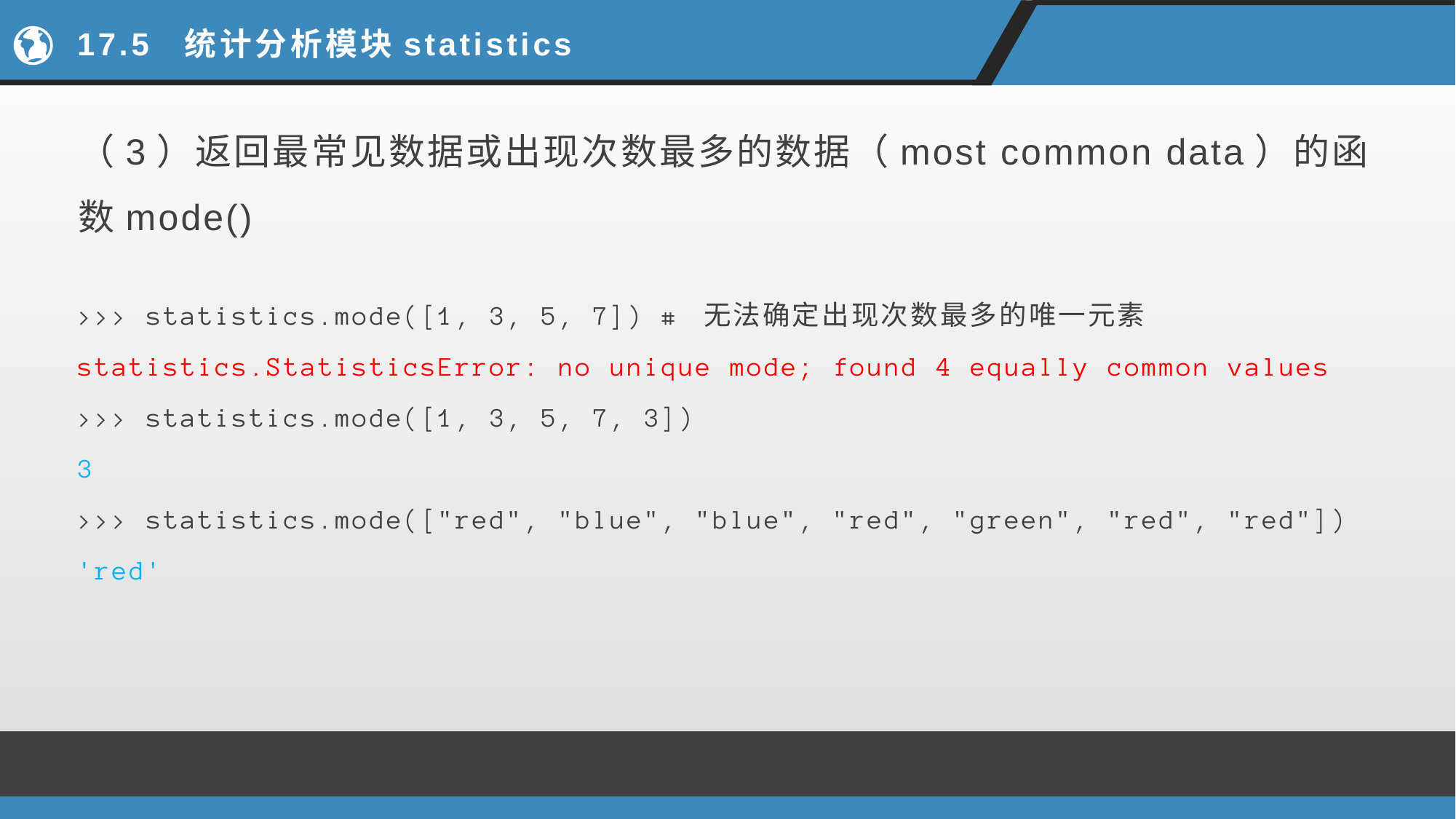

# 17.5  统计分析模块statistics

（3）返回最常见数据或出现次数最多的数据（most common data）的函数mode()

>>> statistics.mode([1, 3, 5, 7]) # 无法确定出现次数最多的唯一元素
statistics.StatisticsError: no unique mode; found 4 equally common values
>>> statistics.mode([1, 3, 5, 7, 3])
3
>>> statistics.mode(["red", "blue", "blue", "red", "green", "red", "red"])
'red'